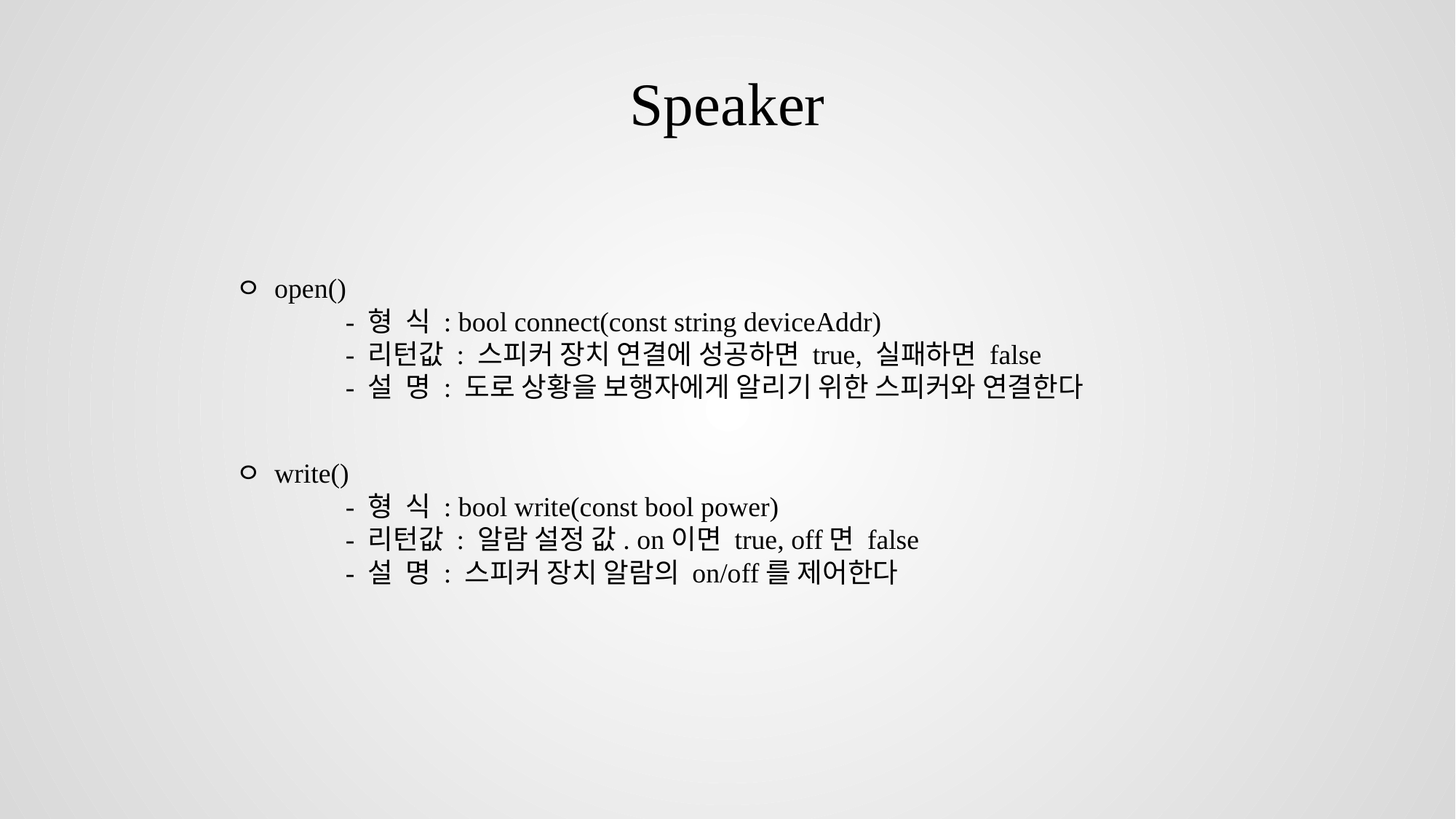

Speaker
ㅇ open()
	- 형  식 : bool connect(const string deviceAddr)
	- 리턴값 : 스피커 장치 연결에 성공하면 true, 실패하면 false
	- 설  명 : 도로 상황을 보행자에게 알리기 위한 스피커와 연결한다

ㅇ write()
	- 형  식 : bool write(const bool power)
	- 리턴값 : 알람 설정 값. on이면 true, off면 false
	- 설  명 : 스피커 장치 알람의 on/off를 제어한다